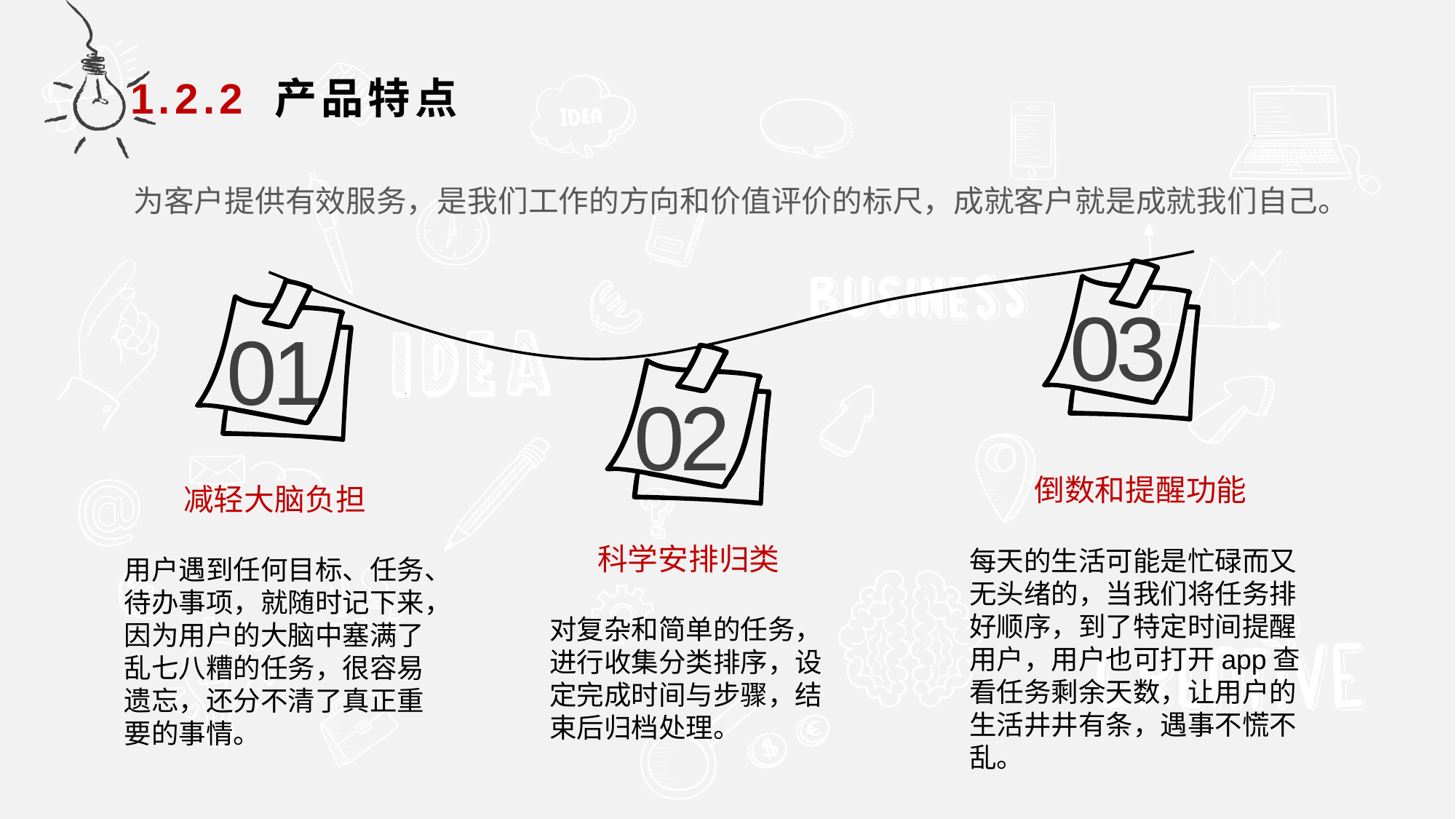

1.2.2 产品特点
为客户提供有效服务，是我们工作的方向和价值评价的标尺，成就客户就是成就我们自己。

03
01

02
倒数和提醒功能

每天的生活可能是忙碌而又无头绪的，当我们将任务排好顺序，到了特定时间提醒用户，用户也可打开app查看任务剩余天数，让用户的生活井井有条，遇事不慌不乱。
减轻大脑负担

用户遇到任何目标、任务、待办事项，就随时记下来，因为用户的大脑中塞满了乱七八糟的任务，很容易遗忘，还分不清了真正重要的事情。
科学安排归类

对复杂和简单的任务，进行收集分类排序，设定完成时间与步骤，结束后归档处理。